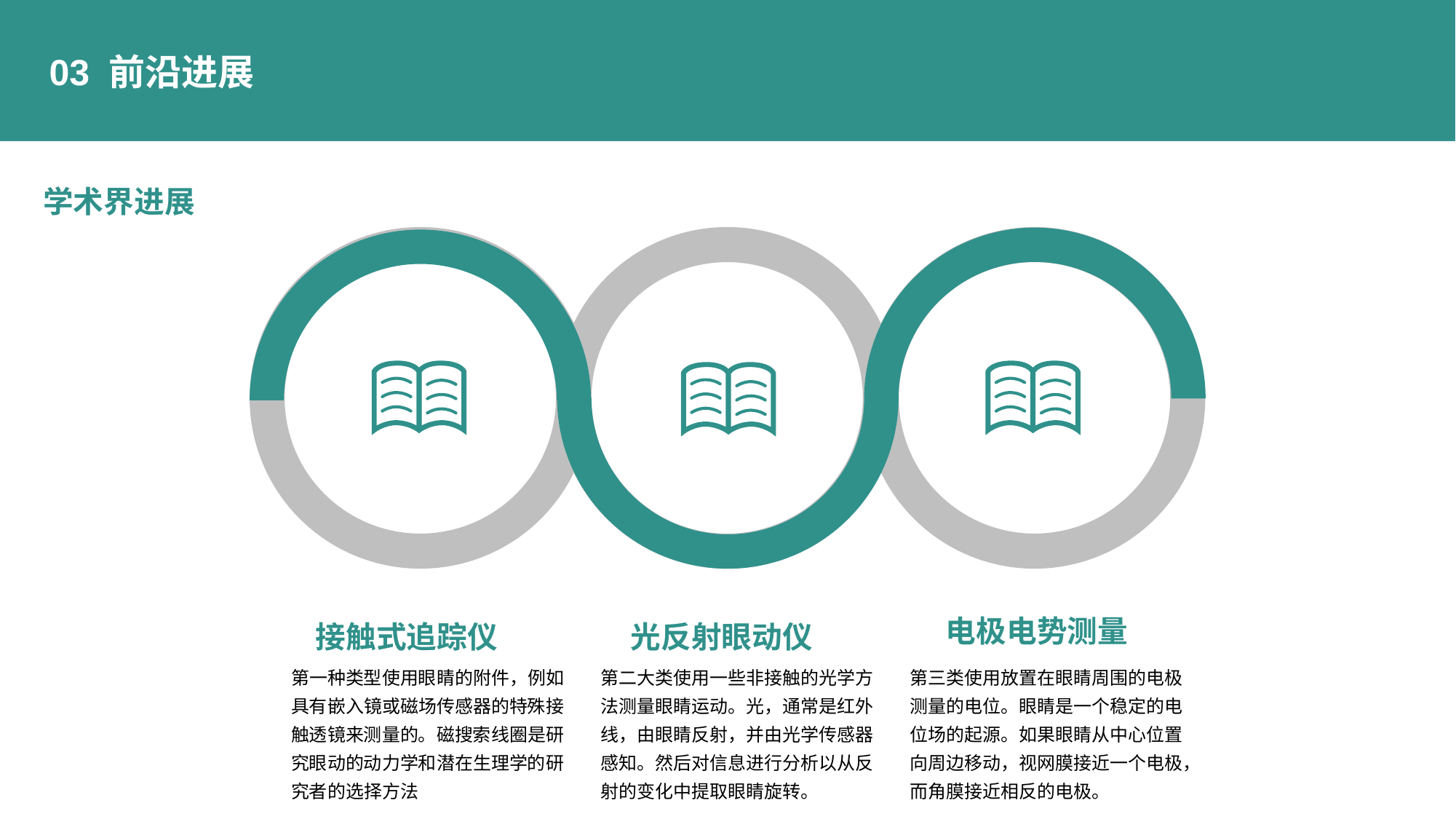

03 前沿进展
学术界进展

电极电势测量
接触式追踪仪
光反射眼动仪
第一种类型使用眼睛的附件，例如具有嵌入镜或磁场传感器的特殊接触透镜来测量的。磁搜索线圈是研究眼动的动力学和潜在生理学的研究者的选择方法
第二大类使用一些非接触的光学方法测量眼睛运动。光，通常是红外线，由眼睛反射，并由光学传感器感知。然后对信息进行分析以从反射的变化中提取眼睛旋转。
第三类使用放置在眼睛周围的电极测量的电位。眼睛是一个稳定的电位场的起源。如果眼睛从中心位置向周边移动，视网膜接近一个电极，而角膜接近相反的电极。